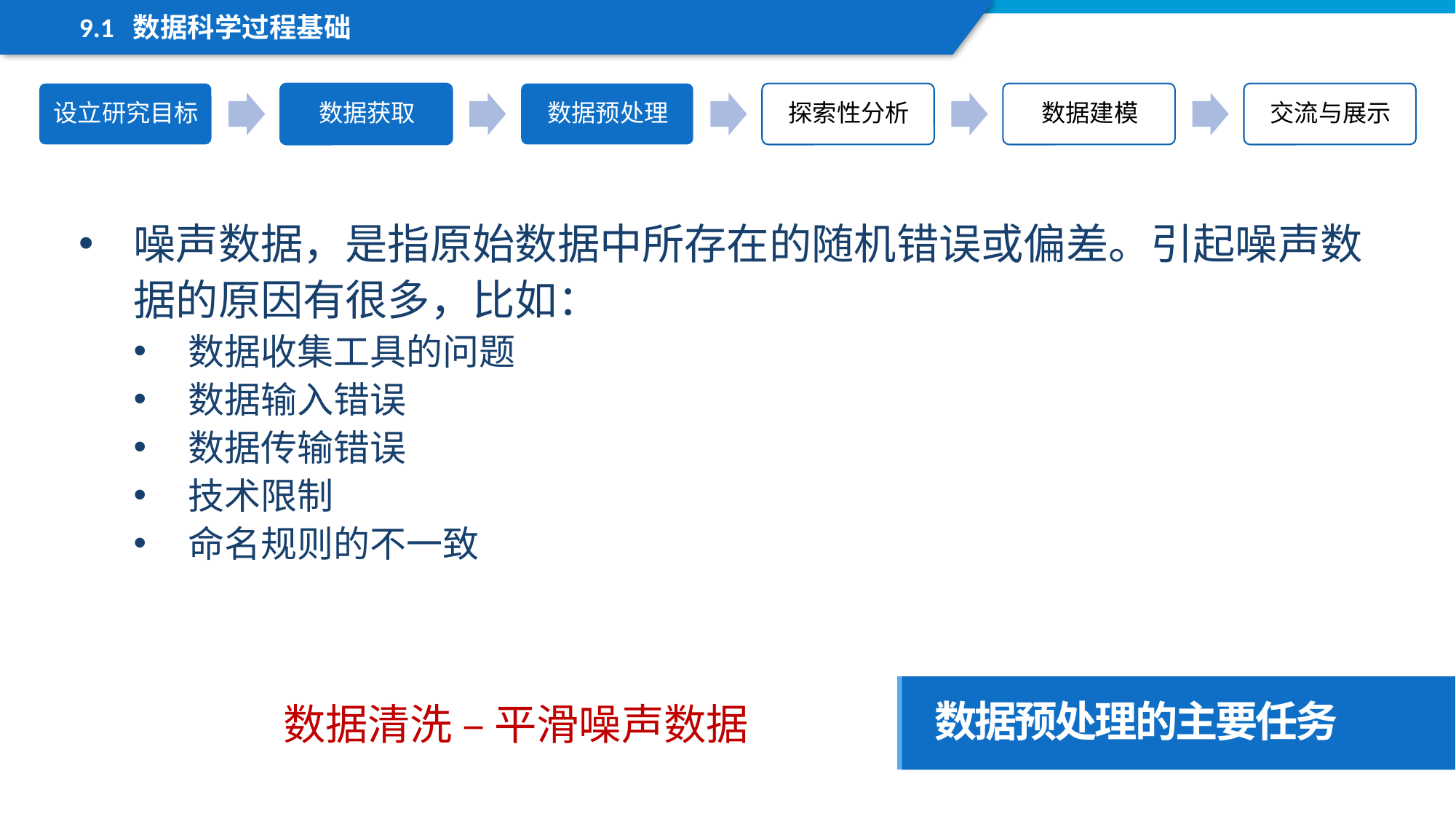

9.1  数据科学过程基础
设立研究目标

数据获取

数据预处理

探索性分析

数据建模

交流与展示
噪声数据，是指原始数据中所存在的随机错误或偏差。引起噪声数据的原因有很多，比如：
数据收集工具的问题
数据输入错误
数据传输错误
技术限制
命名规则的不一致

数据预处理的主要任务
数据清洗 – 平滑噪声数据